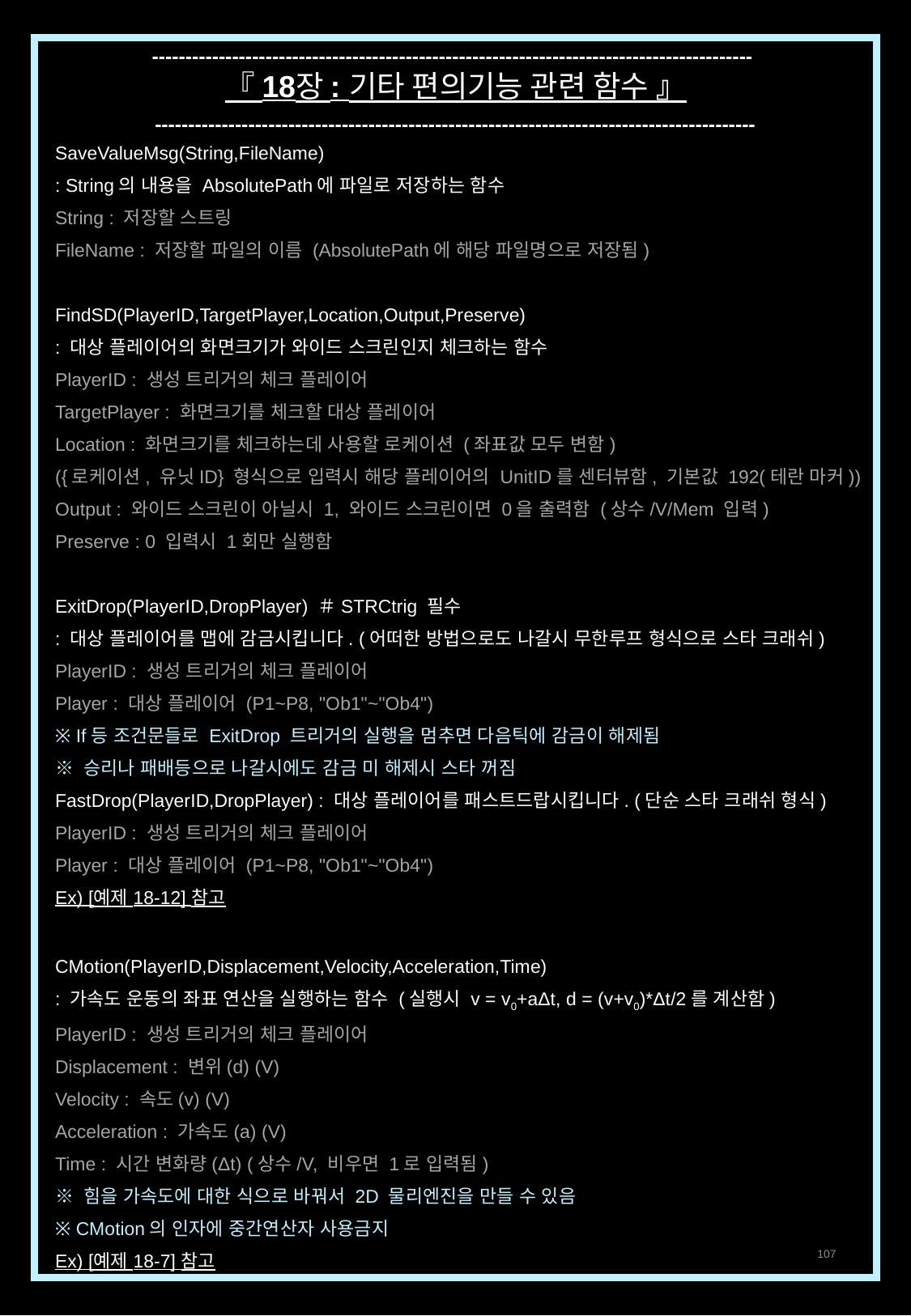

------------------------------------------------------------------------------------------
『 18장 : 기타 편의기능 관련 함수 』
------------------------------------------------------------------------------------------

SaveValueMsg(String,FileName)
: String의 내용을 AbsolutePath에 파일로 저장하는 함수
String : 저장할 스트링
FileName : 저장할 파일의 이름 (AbsolutePath에 해당 파일명으로 저장됨)

FindSD(PlayerID,TargetPlayer,Location,Output,Preserve)
: 대상 플레이어의 화면크기가 와이드 스크린인지 체크하는 함수
PlayerID : 생성 트리거의 체크 플레이어
TargetPlayer : 화면크기를 체크할 대상 플레이어
Location : 화면크기를 체크하는데 사용할 로케이션 (좌표값 모두 변함)
({로케이션, 유닛ID} 형식으로 입력시 해당 플레이어의 UnitID를 센터뷰함, 기본값 192(테란 마커))
Output : 와이드 스크린이 아닐시 1, 와이드 스크린이면 0을 출력함 (상수/V/Mem 입력)
Preserve : 0 입력시 1회만 실행함

ExitDrop(PlayerID,DropPlayer) ＃STRCtrig 필수
: 대상 플레이어를 맵에 감금시킵니다. (어떠한 방법으로도 나갈시 무한루프 형식으로 스타 크래쉬)
PlayerID : 생성 트리거의 체크 플레이어
Player : 대상 플레이어 (P1~P8, "Ob1"~"Ob4")
※ If등 조건문들로 ExitDrop 트리거의 실행을 멈추면 다음틱에 감금이 해제됨
※ 승리나 패배등으로 나갈시에도 감금 미 해제시 스타 꺼짐
FastDrop(PlayerID,DropPlayer) : 대상 플레이어를 패스트드랍시킵니다. (단순 스타 크래쉬 형식)
PlayerID : 생성 트리거의 체크 플레이어
Player : 대상 플레이어 (P1~P8, "Ob1"~"Ob4")
Ex) [예제 18-12] 참고

CMotion(PlayerID,Displacement,Velocity,Acceleration,Time)
: 가속도 운동의 좌표 연산을 실행하는 함수 (실행시 v = v0+aΔt, d = (v+v0)*Δt/2를 계산함)
PlayerID : 생성 트리거의 체크 플레이어
Displacement : 변위(d) (V)
Velocity : 속도(v) (V)
Acceleration : 가속도(a) (V)
Time : 시간 변화량(Δt) (상수/V, 비우면 1로 입력됨)
※ 힘을 가속도에 대한 식으로 바꿔서 2D 물리엔진을 만들 수 있음
※ CMotion의 인자에 중간연산자 사용금지
Ex) [예제 18-7] 참고
107